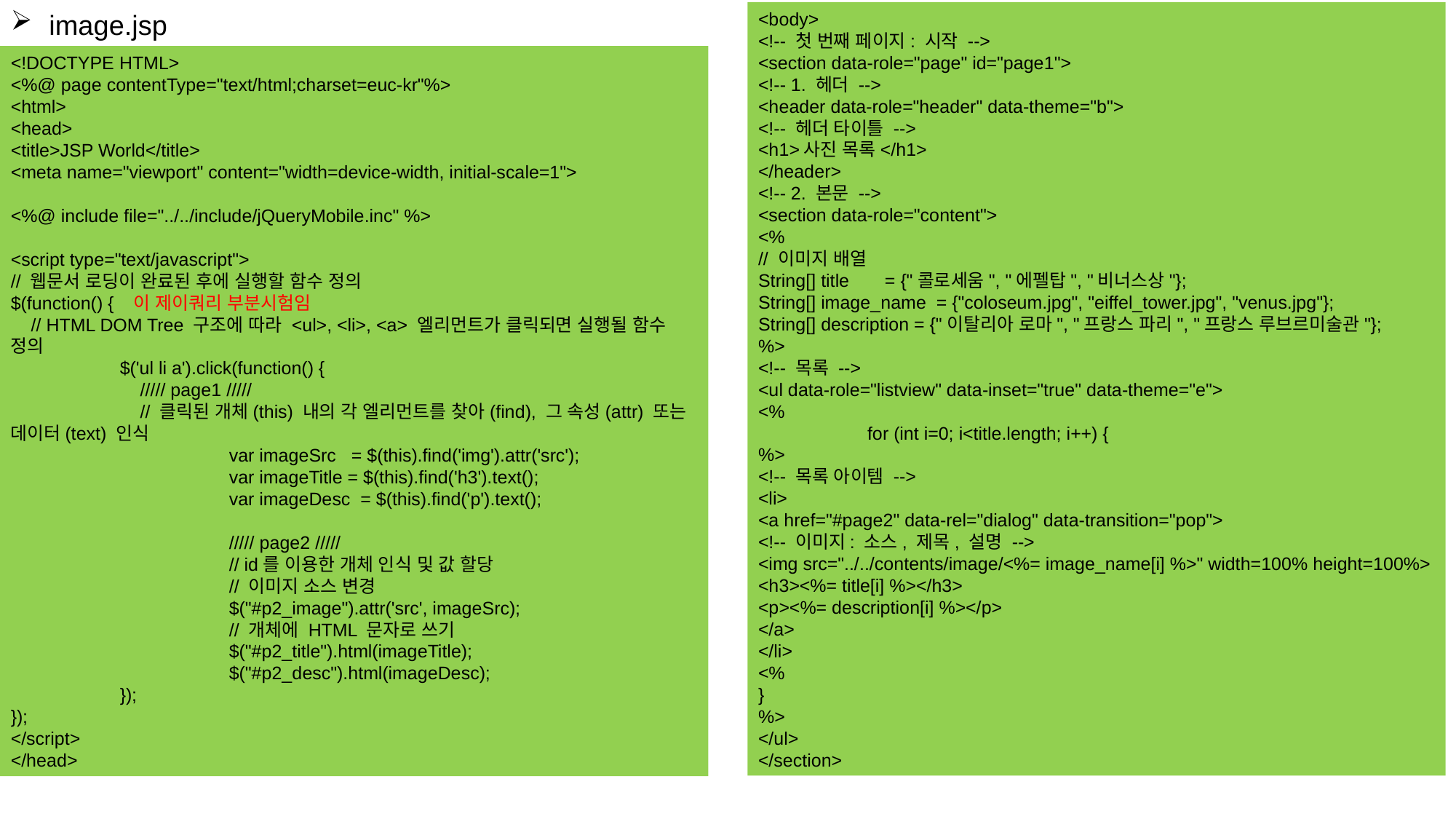

image.jsp
<body>
<!-- 첫 번째 페이지: 시작 -->
<section data-role="page" id="page1">
<!-- 1. 헤더 -->
<header data-role="header" data-theme="b">
<!-- 헤더 타이틀 -->
<h1>사진 목록</h1>
</header>
<!-- 2. 본문 -->
<section data-role="content">
<%
// 이미지 배열
String[] title       = {"콜로세움", "에펠탑", "비너스상"};
String[] image_name  = {"coloseum.jpg", "eiffel_tower.jpg", "venus.jpg"};
String[] description = {"이탈리아 로마", "프랑스 파리", "프랑스 루브르미술관"};
%>
<!-- 목록 -->
<ul data-role="listview" data-inset="true" data-theme="e">
<%
	for (int i=0; i<title.length; i++) {
%>
<!-- 목록 아이템 -->
<li>
<a href="#page2" data-rel="dialog" data-transition="pop">
<!-- 이미지: 소스, 제목, 설명 -->
<img src="../../contents/image/<%= image_name[i] %>" width=100% height=100%>
<h3><%= title[i] %></h3>
<p><%= description[i] %></p>
</a>
</li>
<%
}
%>
</ul>
</section>
<!DOCTYPE HTML>
<%@ page contentType="text/html;charset=euc-kr"%>
<html>
<head>
<title>JSP World</title>
<meta name="viewport" content="width=device-width, initial-scale=1">

<%@ include file="../../include/jQueryMobile.inc" %>

<script type="text/javascript">
// 웹문서 로딩이 완료된 후에 실행할 함수 정의
$(function() {   이 제이쿼리 부분시험임
    // HTML DOM Tree 구조에 따라 <ul>, <li>, <a> 엘리먼트가 클릭되면 실행될 함수 정의
	$('ul li a').click(function() {
	    ///// page1 /////
	    // 클릭된 개체(this) 내의 각 엘리먼트를 찾아(find), 그 속성(attr) 또는 데이터(text) 인식
		var imageSrc   = $(this).find('img').attr('src');
		var imageTitle = $(this).find('h3').text();
		var imageDesc  = $(this).find('p').text();

		///// page2 /////
		// id를 이용한 개체 인식 및 값 할당
		// 이미지 소스 변경
		$("#p2_image").attr('src', imageSrc);
		// 개체에 HTML 문자로 쓰기
		$("#p2_title").html(imageTitle);
		$("#p2_desc").html(imageDesc);
	});
});
</script>
</head>